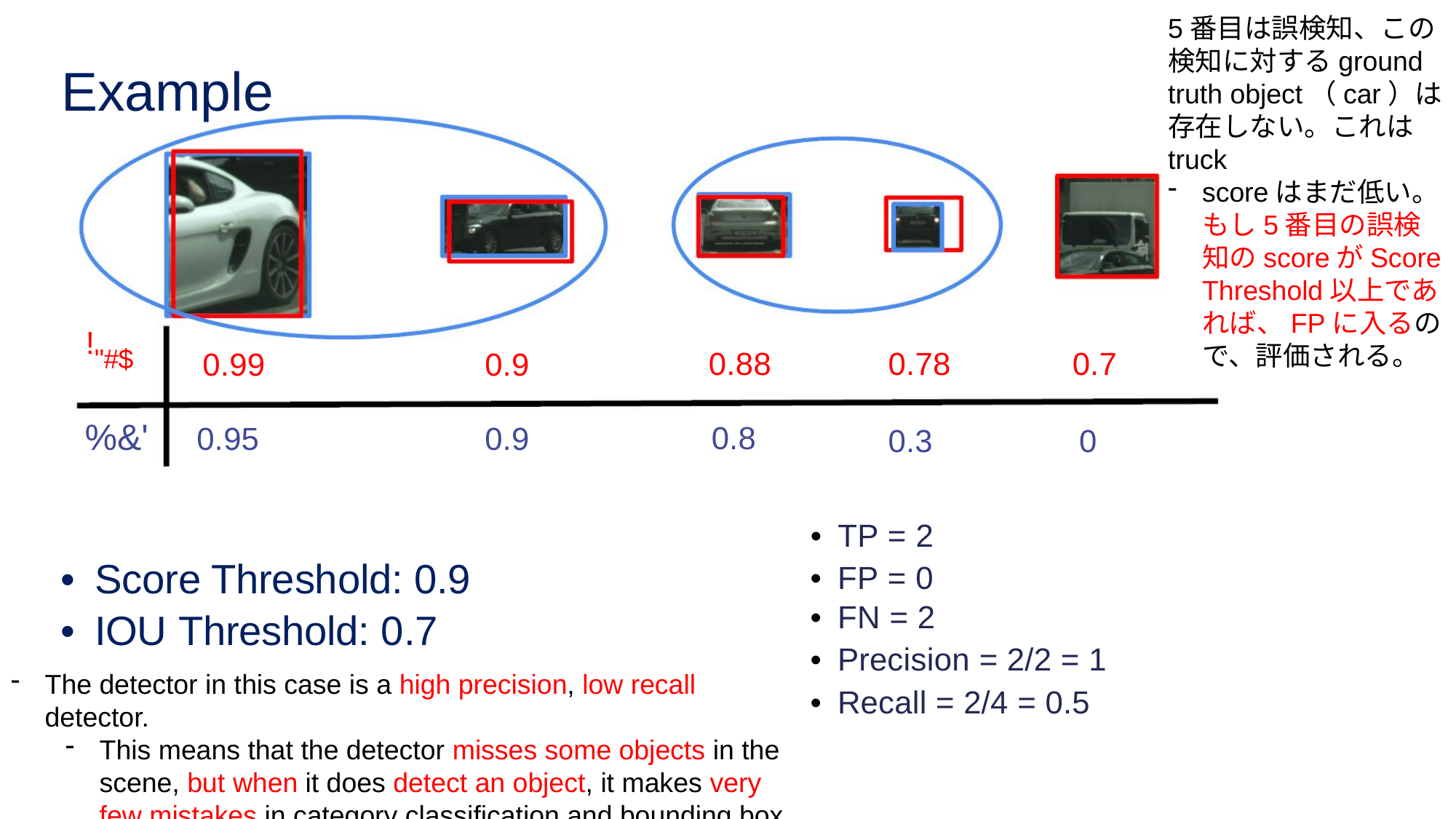

5番⽬は誤検知、この検知に対するground truth object（car）は存在しない。これはtruck
scoreはまだ低い。もし5番⽬の誤検知のscoreがScore Threshold以上であれば、FPに入るので、評価される。
Example
!"#$
0.88
0.8
0.78
0.3
0.7
0
0.99
0.9
0.9
%&' 0.95
• TP = 2
• Score Threshold: 0.9
• IOU Threshold: 0.7
• FP = 0
• FN = 2
• Precision = 2/2 = 1
• Recall = 2/4 = 0.5
The detector in this case is a high precision, low recall detector.
This means that the detector misses some objects in the scene, but when it does detect an object, it makes very few mistakes in category classification and bounding box location.